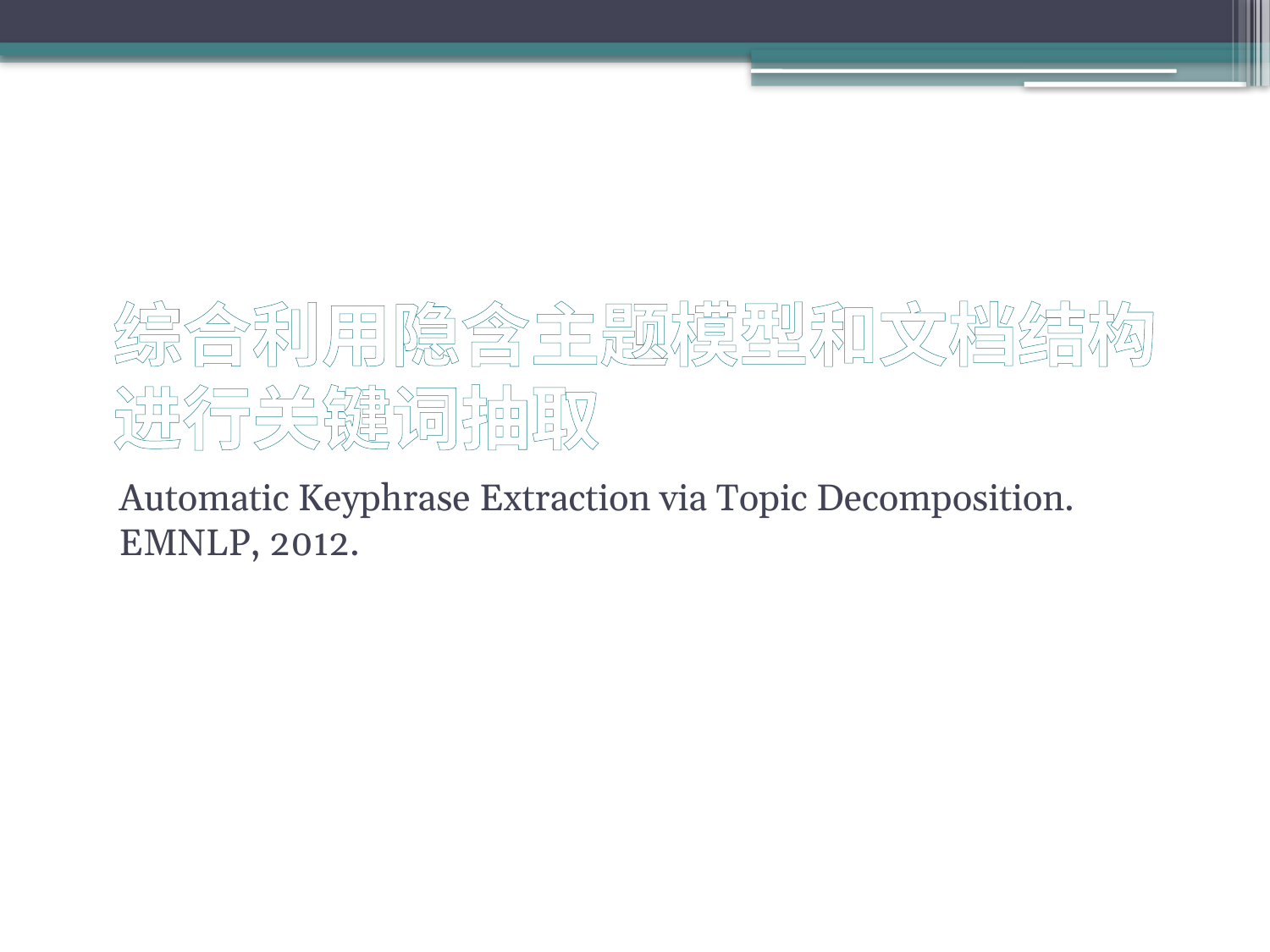

# 综合利用隐含主题模型和文档结构 进行关键词抽取
Automatic Keyphrase Extraction via Topic Decomposition. EMNLP, 2012.